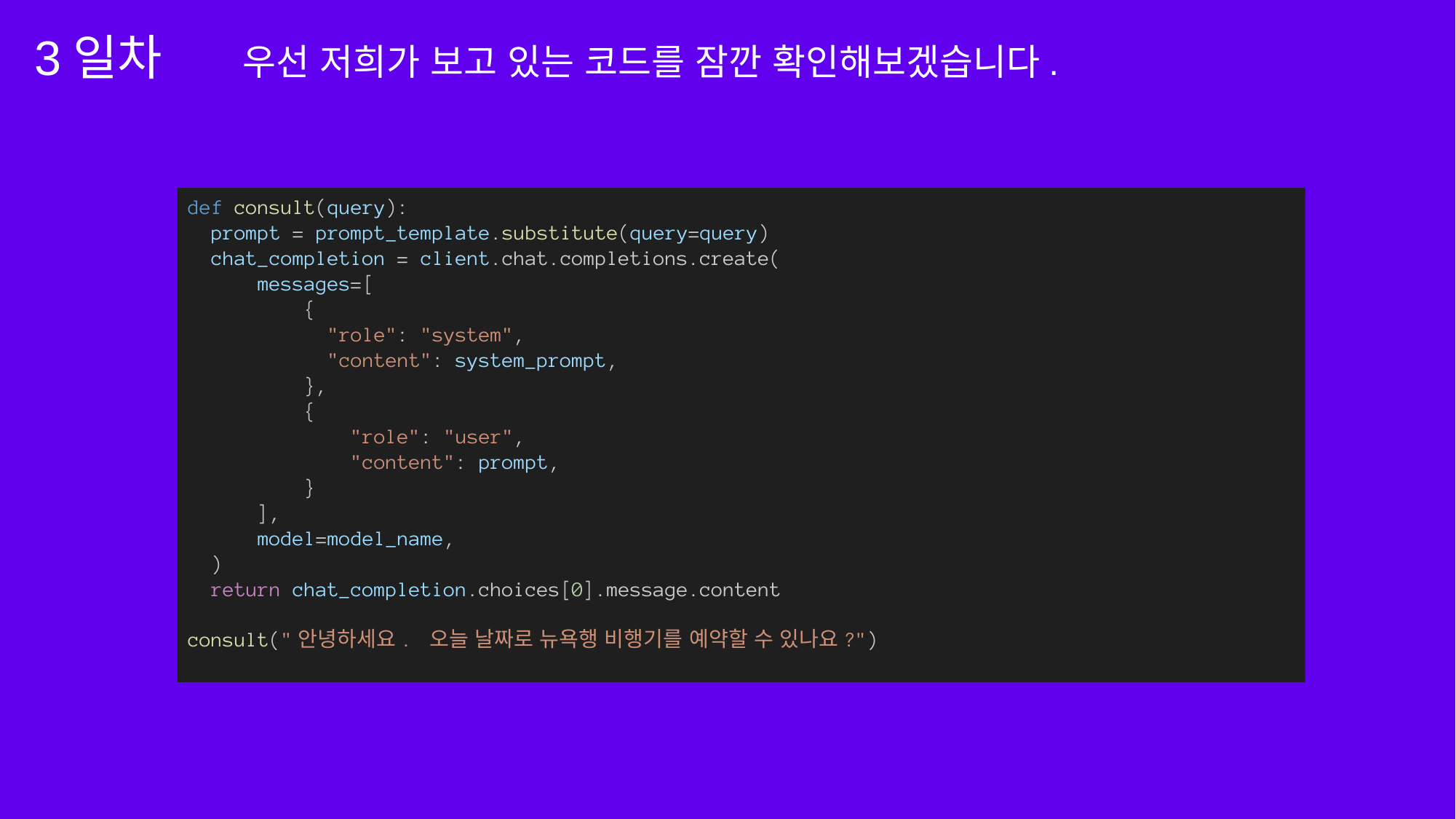

3일차
우선 저희가 보고 있는 코드를 잠깐 확인해보겠습니다.
def consult(query):
  prompt = prompt_template.substitute(query=query)
  chat_completion = client.chat.completions.create(
      messages=[
          {
            "role": "system",
            "content": system_prompt,
          },
          {
              "role": "user",
              "content": prompt,
          }
      ],
      model=model_name,
  )
  return chat_completion.choices[0].message.content

consult("안녕하세요. 오늘 날짜로 뉴욕행 비행기를 예약할 수 있나요?")